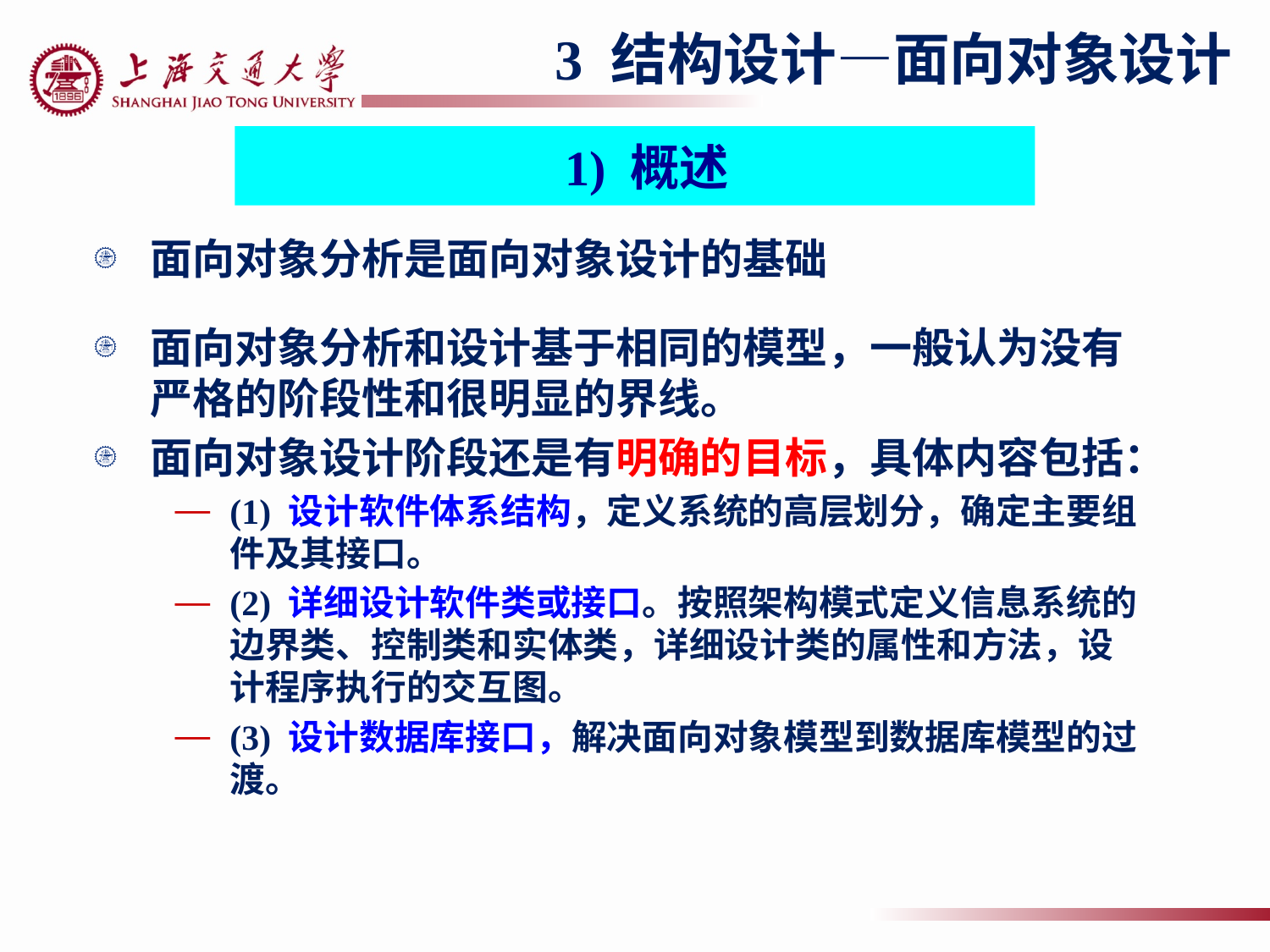

3 结构设计—面向对象设计
  1) 概述
面向对象分析是面向对象设计的基础

面向对象分析和设计基于相同的模型，一般认为没有严格的阶段性和很明显的界线。
面向对象设计阶段还是有明确的目标，具体内容包括：
(1) 设计软件体系结构，定义系统的高层划分，确定主要组件及其接口。
(2) 详细设计软件类或接口。按照架构模式定义信息系统的边界类、控制类和实体类，详细设计类的属性和方法，设计程序执行的交互图。
(3) 设计数据库接口，解决面向对象模型到数据库模型的过渡。